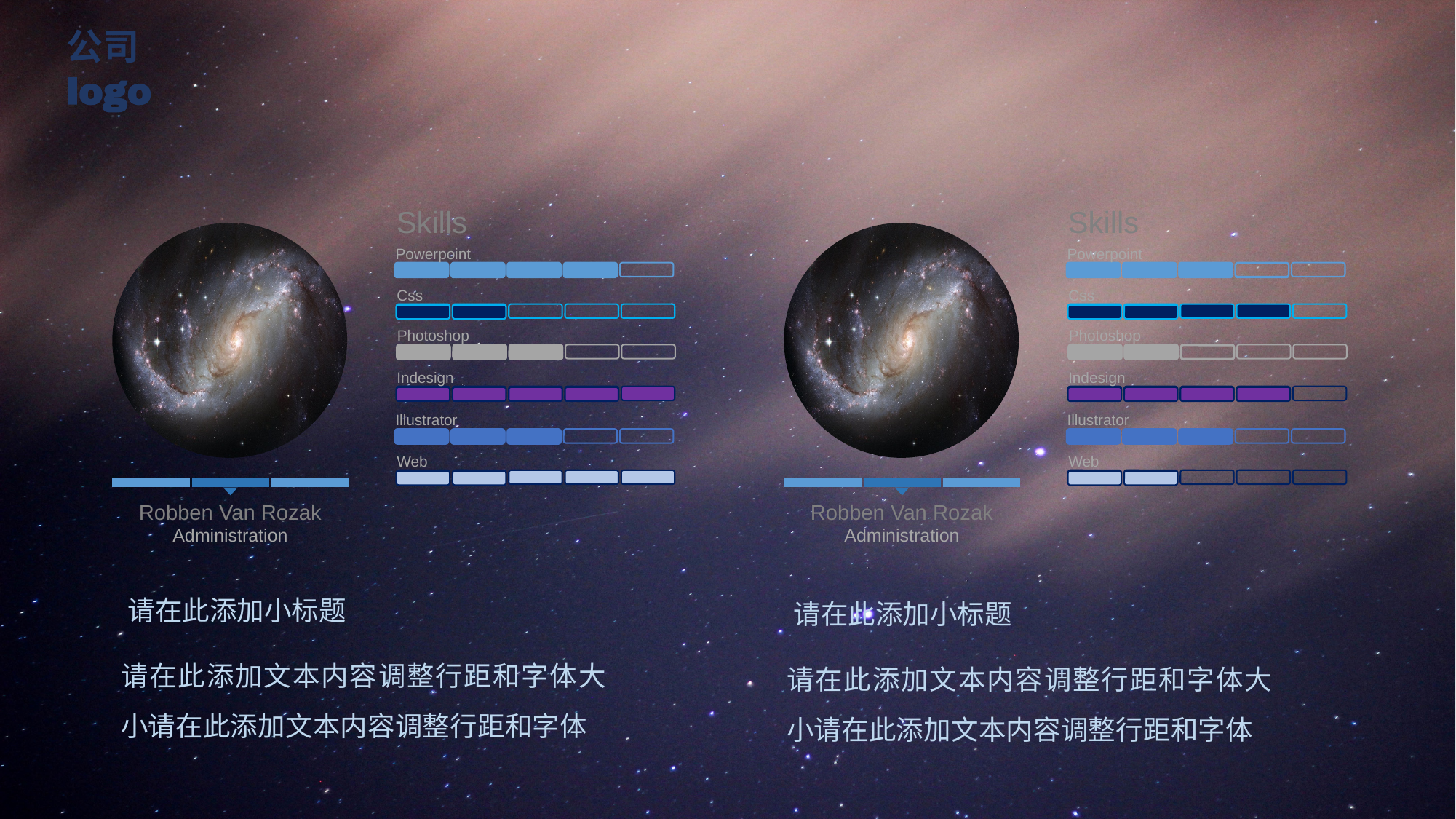

公司logo
Skills
Skills

Powerpoint
Powerpoint

Css
Css

Photoshop
Photoshop

Indesign
Indesign

Illustrator
Illustrator

Web
Web

Robben Van Rozak
Administration
Robben Van Rozak
Administration
请在此添加小标题
请在此添加小标题
请在此添加文本内容调整行距和字体大小请在此添加文本内容调整行距和字体
请在此添加文本内容调整行距和字体大小请在此添加文本内容调整行距和字体